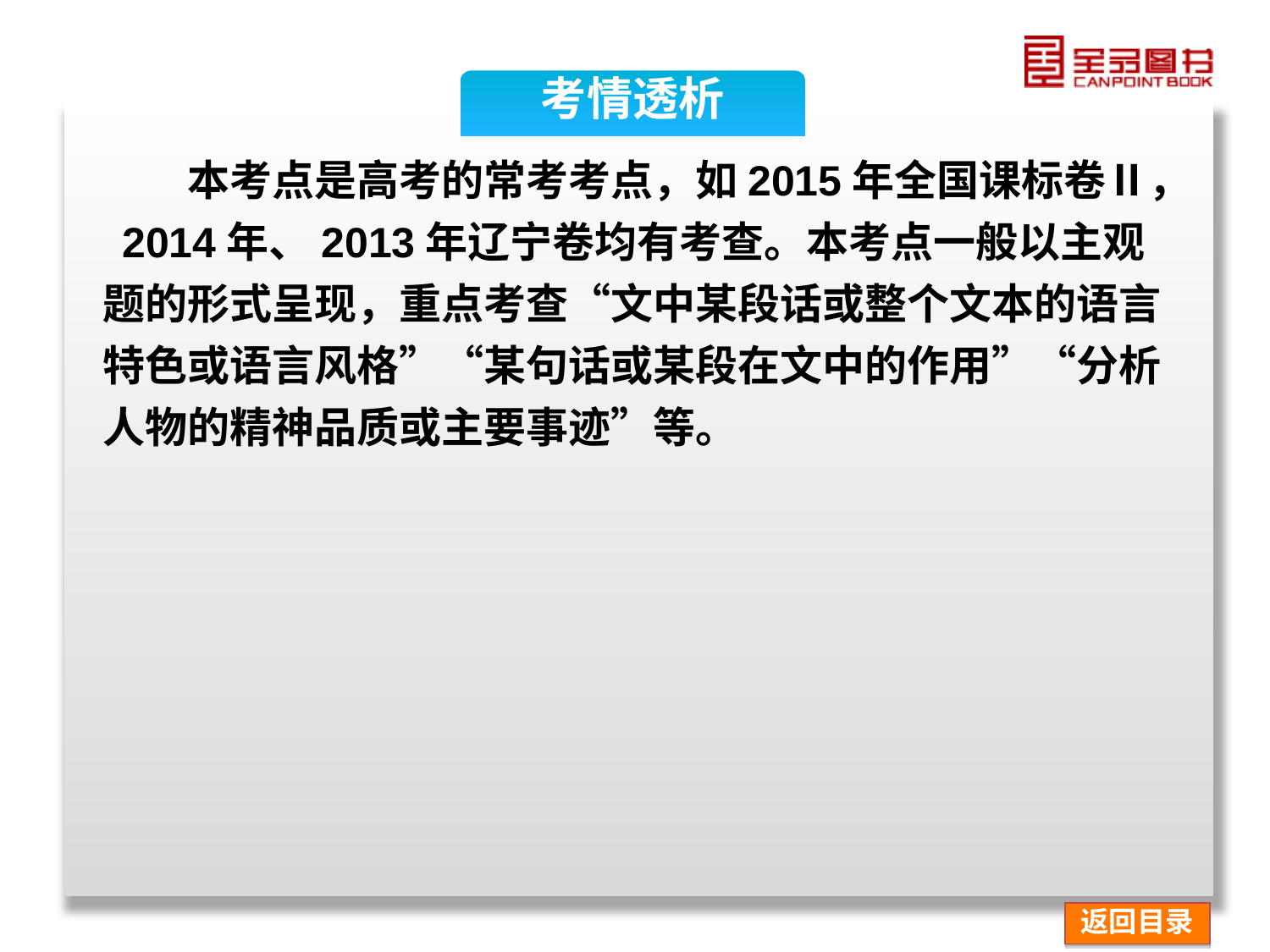

考情透析

　　本考点是高考的常考考点，如2015年全国课标卷Ⅱ， 2014年、2013年辽宁卷均有考查。本考点一般以主观题的形式呈现，重点考查“文中某段话或整个文本的语言特色或语言风格”“某句话或某段在文中的作用”“分析人物的精神品质或主要事迹”等。
返回目录